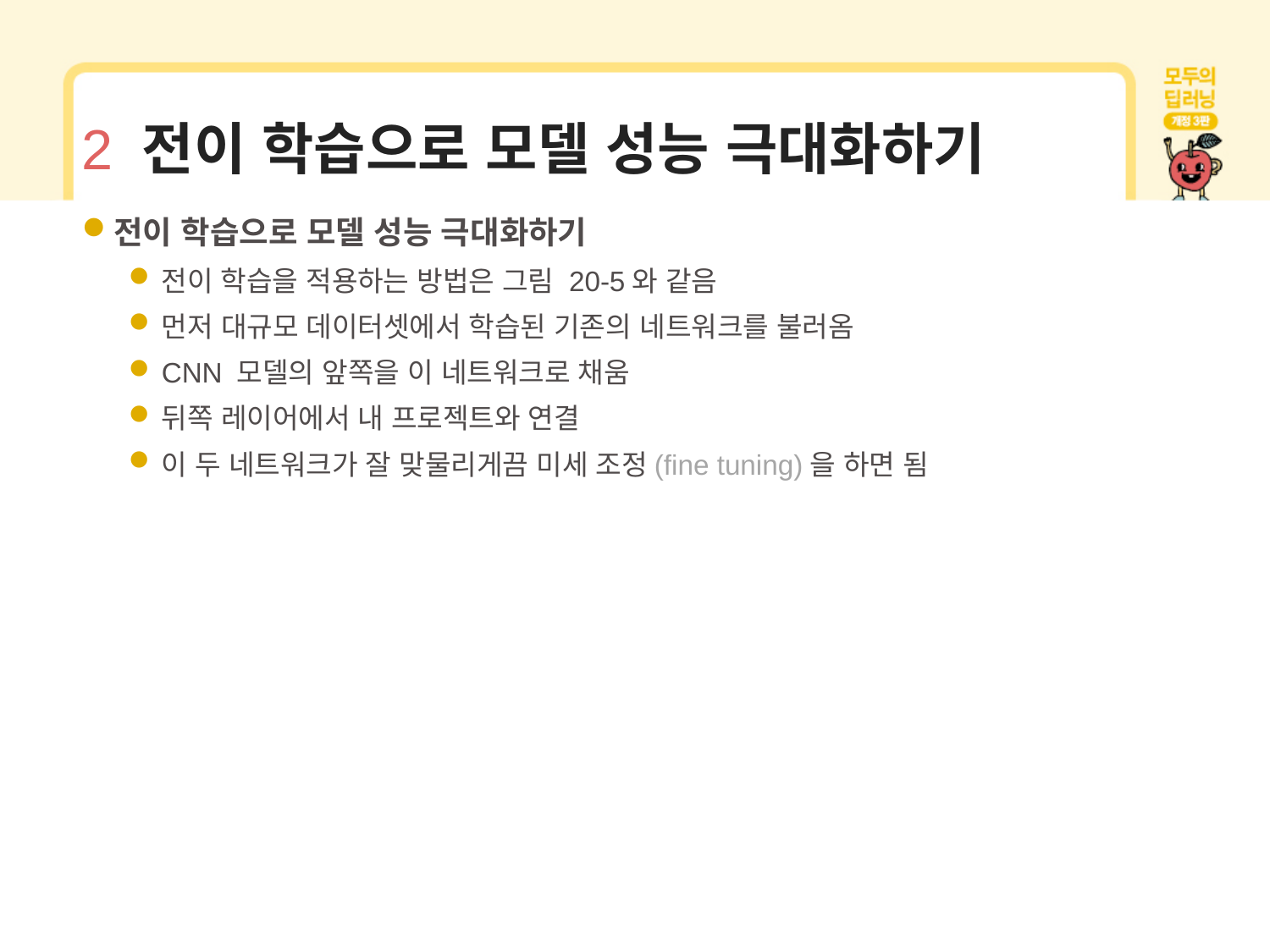

# 2 전이 학습으로 모델 성능 극대화하기
전이 학습으로 모델 성능 극대화하기
전이 학습을 적용하는 방법은 그림 20-5와 같음
먼저 대규모 데이터셋에서 학습된 기존의 네트워크를 불러옴
CNN 모델의 앞쪽을 이 네트워크로 채움
뒤쪽 레이어에서 내 프로젝트와 연결
이 두 네트워크가 잘 맞물리게끔 미세 조정(fine tuning)을 하면 됨